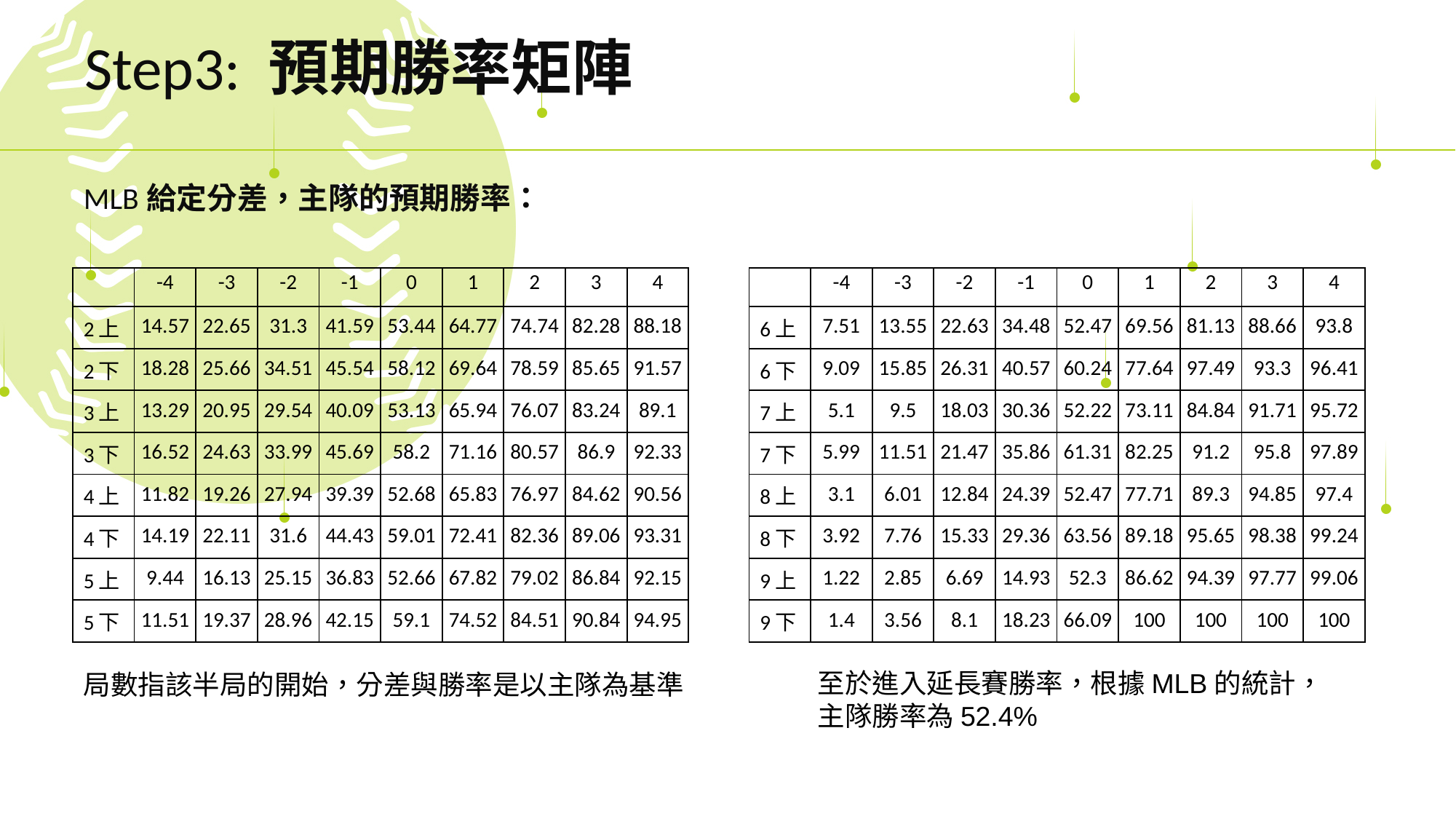

# Step3: 預期勝率矩陣
MLB給定分差，主隊的預期勝率：
|  | -4 | -3 | -2 | -1 | 0 | 1 | 2 | 3 | 4 |
| --- | --- | --- | --- | --- | --- | --- | --- | --- | --- |
| 2上 | 14.57 | 22.65 | 31.3 | 41.59 | 53.44 | 64.77 | 74.74 | 82.28 | 88.18 |
| 2下 | 18.28 | 25.66 | 34.51 | 45.54 | 58.12 | 69.64 | 78.59 | 85.65 | 91.57 |
| 3上 | 13.29 | 20.95 | 29.54 | 40.09 | 53.13 | 65.94 | 76.07 | 83.24 | 89.1 |
| 3下 | 16.52 | 24.63 | 33.99 | 45.69 | 58.2 | 71.16 | 80.57 | 86.9 | 92.33 |
| 4上 | 11.82 | 19.26 | 27.94 | 39.39 | 52.68 | 65.83 | 76.97 | 84.62 | 90.56 |
| 4下 | 14.19 | 22.11 | 31.6 | 44.43 | 59.01 | 72.41 | 82.36 | 89.06 | 93.31 |
| 5上 | 9.44 | 16.13 | 25.15 | 36.83 | 52.66 | 67.82 | 79.02 | 86.84 | 92.15 |
| 5下 | 11.51 | 19.37 | 28.96 | 42.15 | 59.1 | 74.52 | 84.51 | 90.84 | 94.95 |
|  | -4 | -3 | -2 | -1 | 0 | 1 | 2 | 3 | 4 |
| --- | --- | --- | --- | --- | --- | --- | --- | --- | --- |
| 6上 | 7.51 | 13.55 | 22.63 | 34.48 | 52.47 | 69.56 | 81.13 | 88.66 | 93.8 |
| 6下 | 9.09 | 15.85 | 26.31 | 40.57 | 60.24 | 77.64 | 97.49 | 93.3 | 96.41 |
| 7上 | 5.1 | 9.5 | 18.03 | 30.36 | 52.22 | 73.11 | 84.84 | 91.71 | 95.72 |
| 7下 | 5.99 | 11.51 | 21.47 | 35.86 | 61.31 | 82.25 | 91.2 | 95.8 | 97.89 |
| 8上 | 3.1 | 6.01 | 12.84 | 24.39 | 52.47 | 77.71 | 89.3 | 94.85 | 97.4 |
| 8下 | 3.92 | 7.76 | 15.33 | 29.36 | 63.56 | 89.18 | 95.65 | 98.38 | 99.24 |
| 9上 | 1.22 | 2.85 | 6.69 | 14.93 | 52.3 | 86.62 | 94.39 | 97.77 | 99.06 |
| 9下 | 1.4 | 3.56 | 8.1 | 18.23 | 66.09 | 100 | 100 | 100 | 100 |
至於進入延長賽勝率，根據MLB的統計，主隊勝率為52.4%
局數指該半局的開始，分差與勝率是以主隊為基準